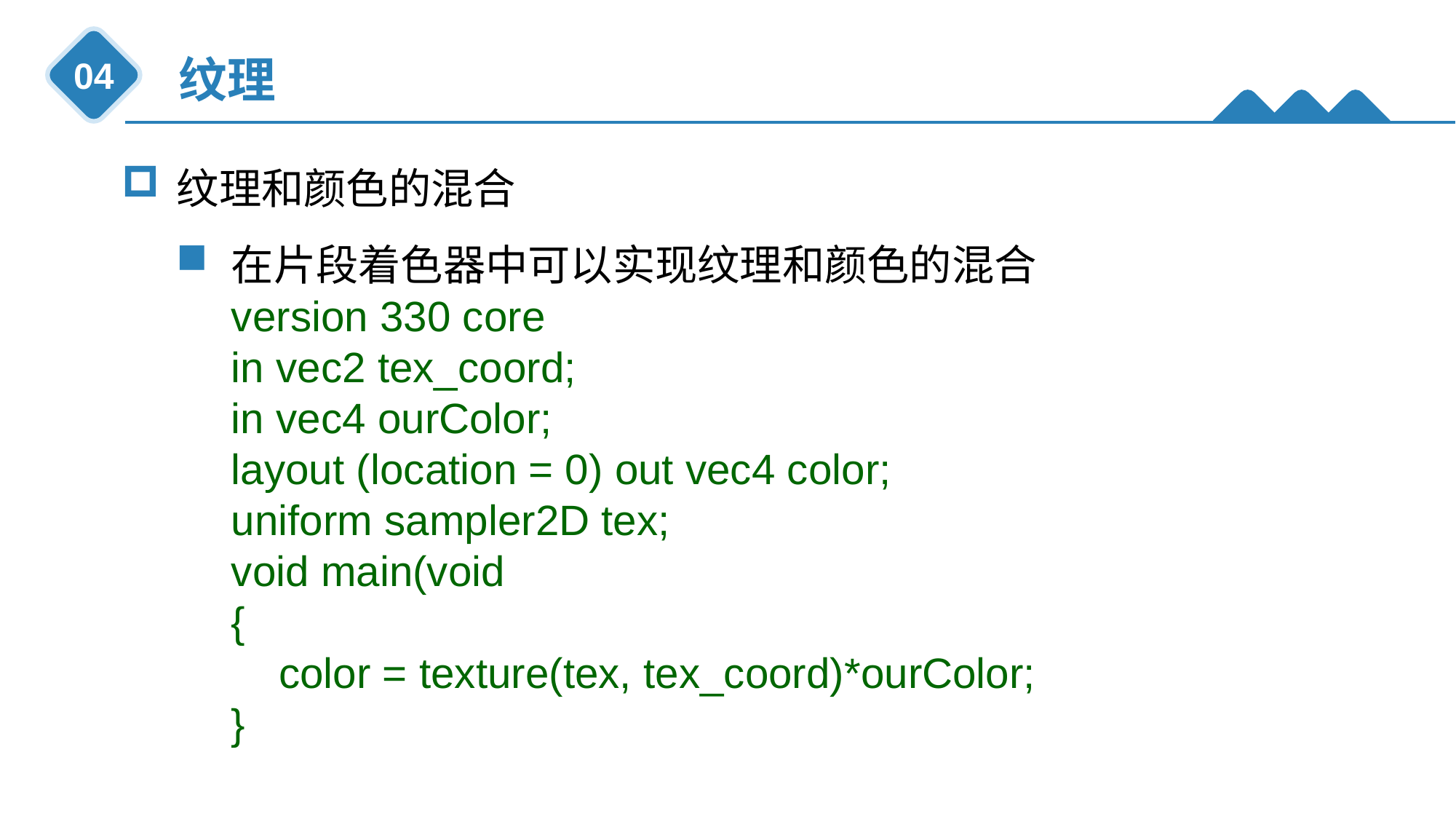

纹理
04

纹理和颜色的混合
在片段着色器中可以实现纹理和颜色的混合
version 330 core
in vec2 tex_coord;
in vec4 ourColor;
layout (location = 0) out vec4 color;
uniform sampler2D tex;
void main(void
{
    color = texture(tex, tex_coord)*ourColor;
}